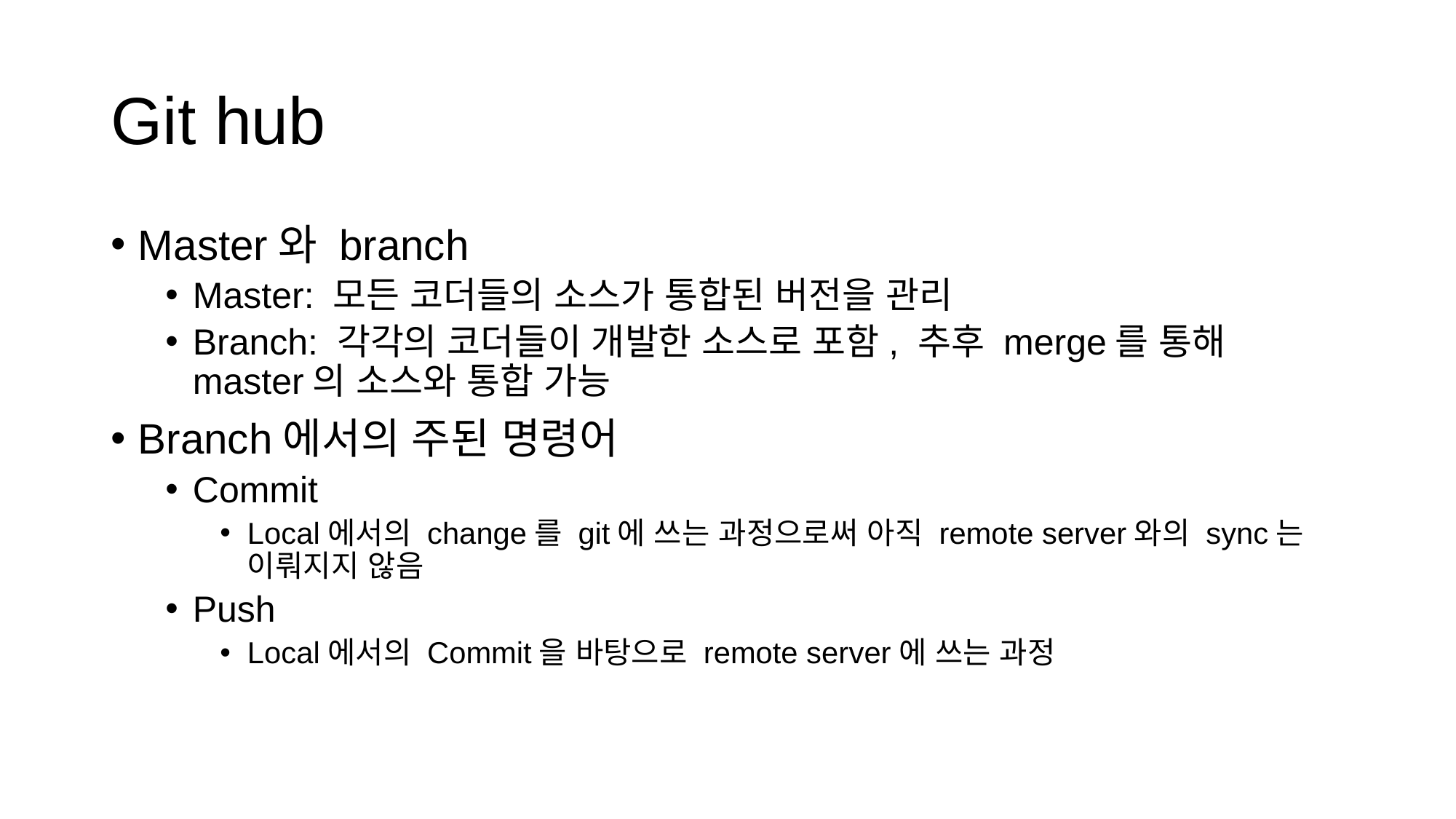

# Git hub
Master와 branch
Master: 모든 코더들의 소스가 통합된 버전을 관리
Branch: 각각의 코더들이 개발한 소스로 포함, 추후 merge를 통해 master의 소스와 통합 가능
Branch에서의 주된 명령어
Commit
Local에서의 change를 git에 쓰는 과정으로써 아직 remote server와의 sync는 이뤄지지 않음
Push
Local에서의 Commit을 바탕으로 remote server에 쓰는 과정